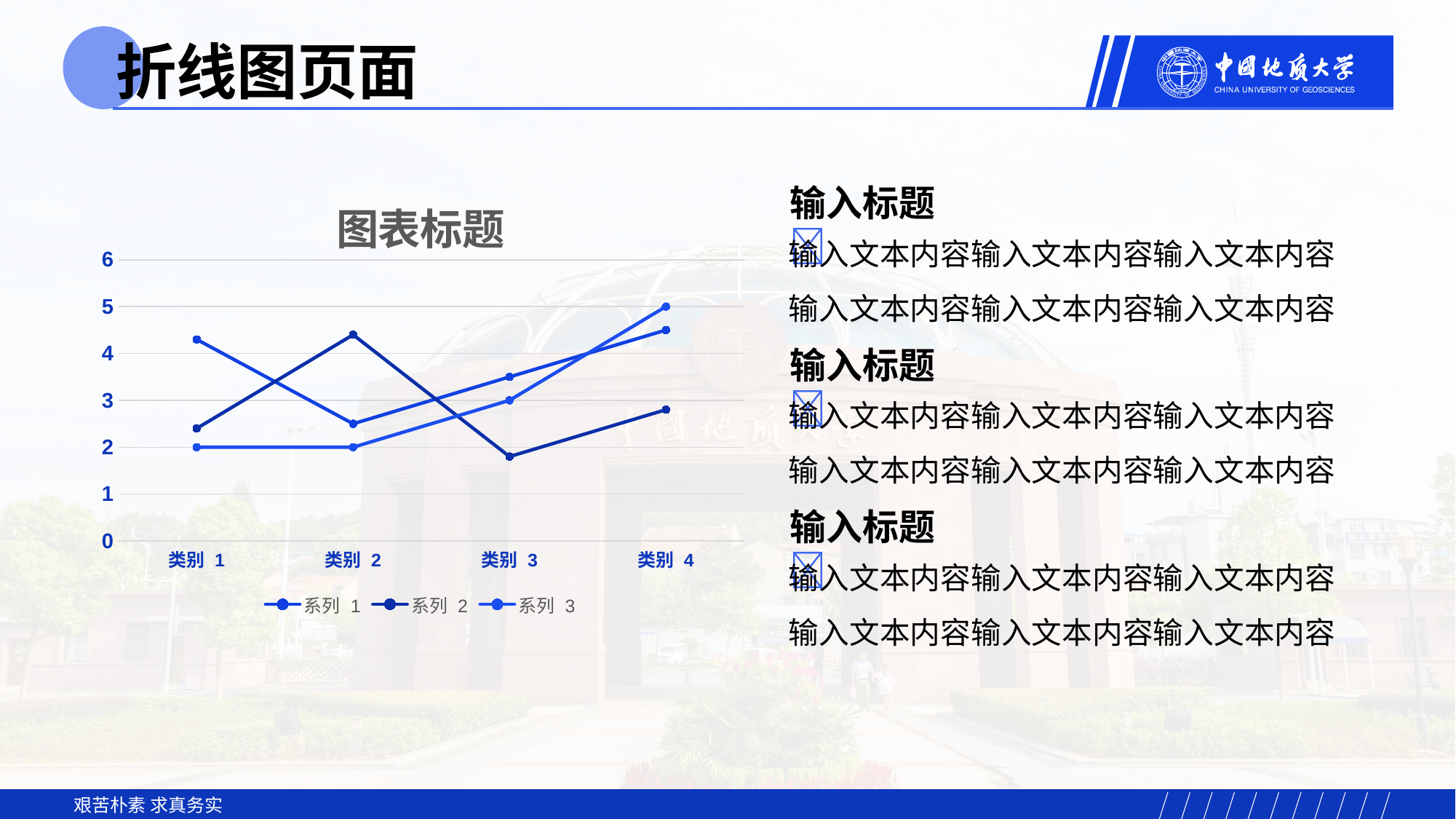

折线图页面

### Chart: 图表标题

| Category | 系列 1 | 系列 2 | 系列 3 |
|---|---|---|---|
| 类别 1 | 4.3 | 2.4 | 2.0 |
| 类别 2 | 2.5 | 4.4 | 2.0 |
| 类别 3 | 3.5 | 1.8 | 3.0 |
| 类别 4 | 4.5 | 2.8 | 5.0 |
输入标题∇
输入文本内容输入文本内容输入文本内容输入文本内容输入文本内容输入文本内容
输入标题∇
输入文本内容输入文本内容输入文本内容输入文本内容输入文本内容输入文本内容
输入标题∇
输入文本内容输入文本内容输入文本内容输入文本内容输入文本内容输入文本内容